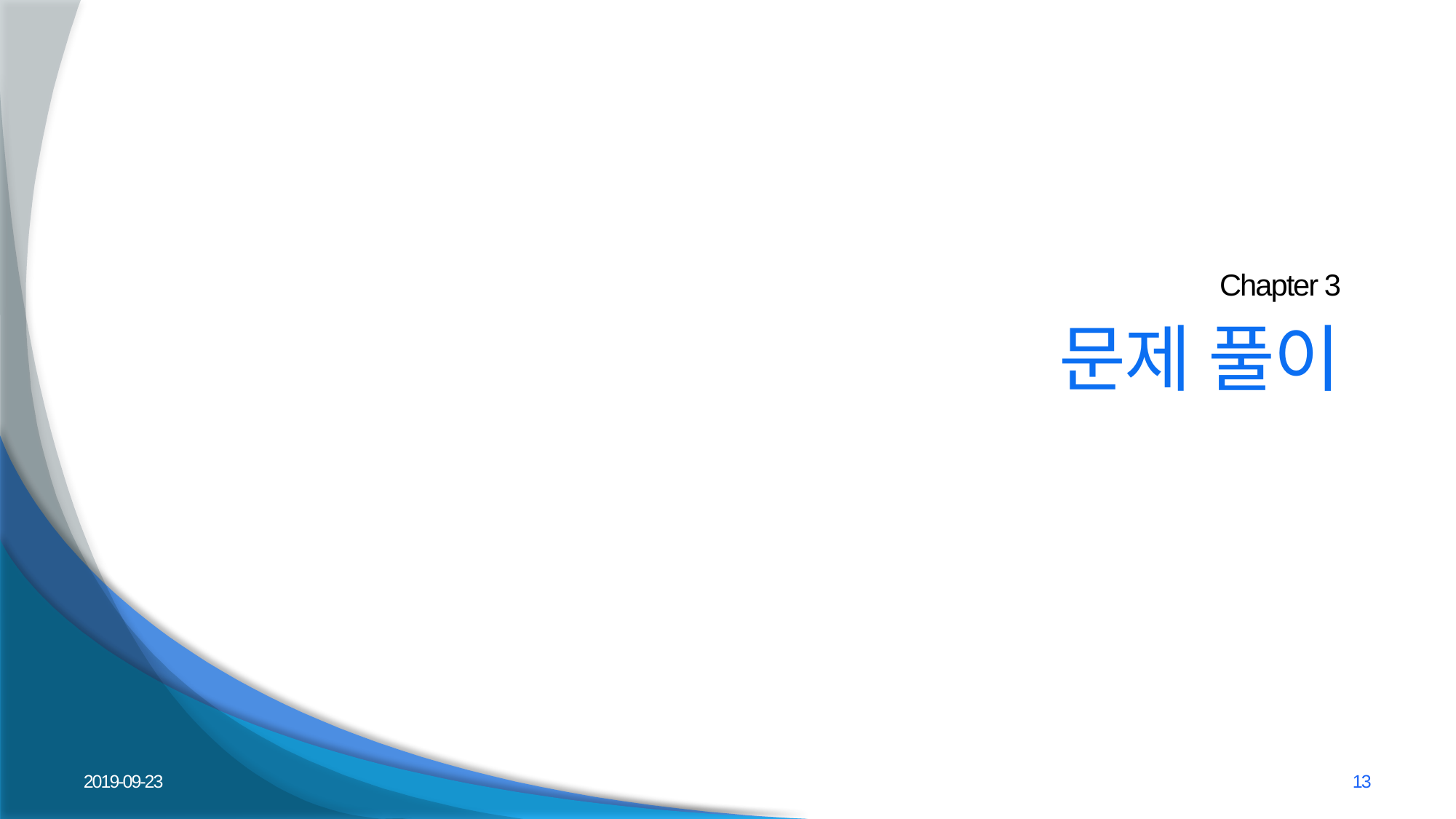

Chapter 3
# 문제 풀이
2019-09-23
13